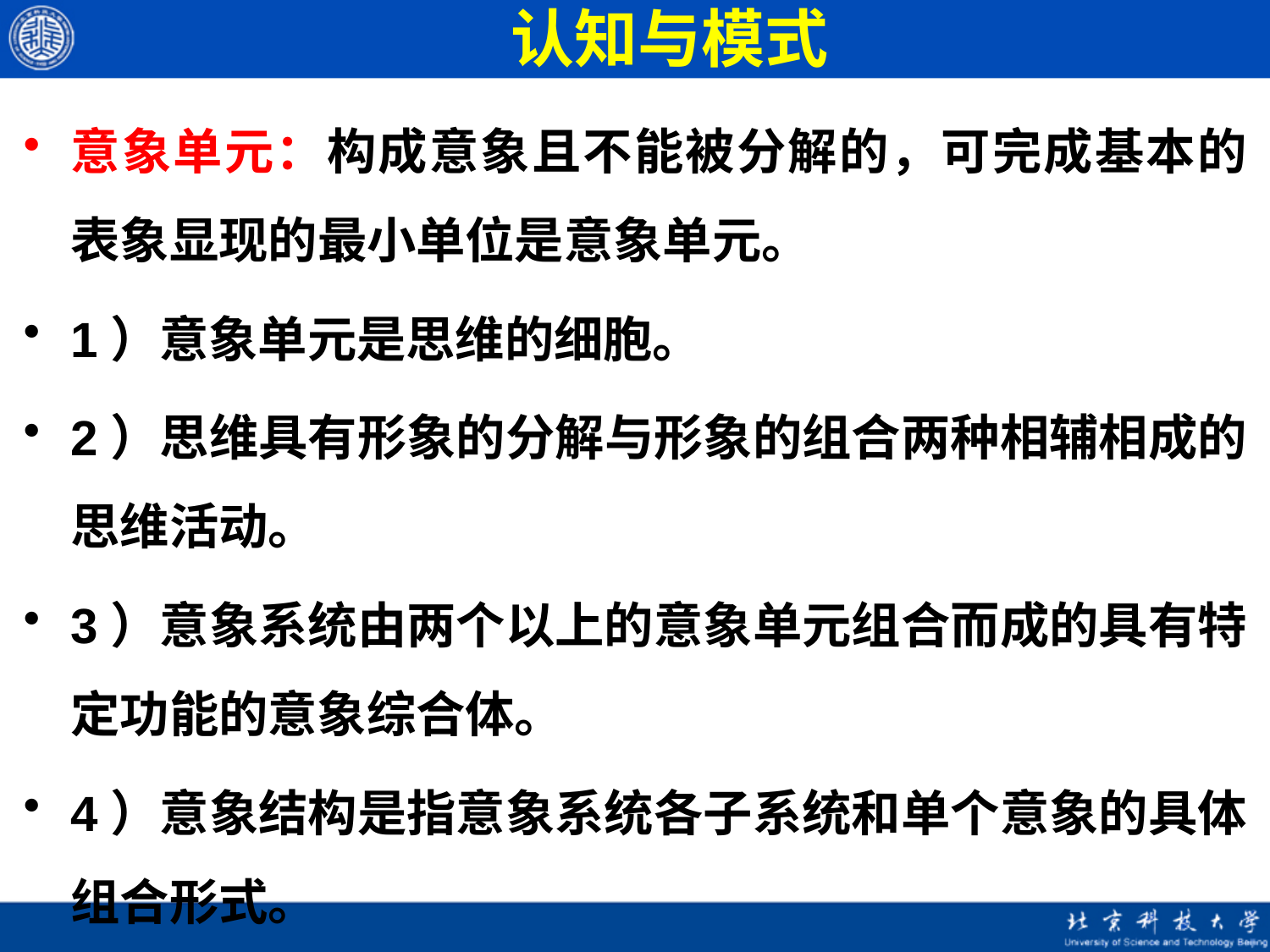

# 认知与模式
意象单元：构成意象且不能被分解的，可完成基本的表象显现的最小单位是意象单元。
1）意象单元是思维的细胞。
2）思维具有形象的分解与形象的组合两种相辅相成的思维活动。
3）意象系统由两个以上的意象单元组合而成的具有特定功能的意象综合体。
4）意象结构是指意象系统各子系统和单个意象的具体组合形式。